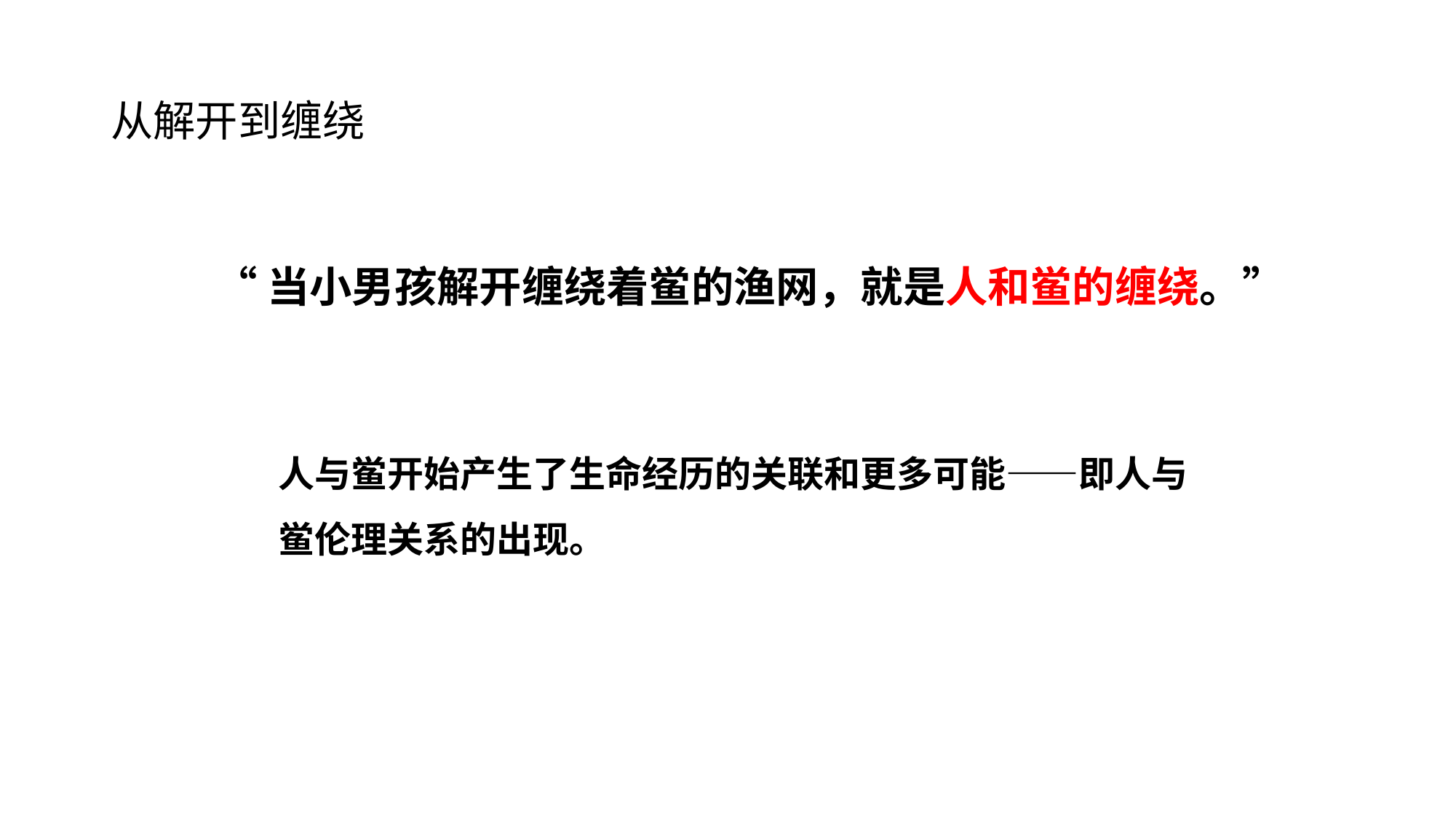

# 从解开到缠绕
“当小男孩解开缠绕着鲎的渔网，就是人和鲎的缠绕。”
人与鲎开始产生了生命经历的关联和更多可能——即人与鲎伦理关系的出现。